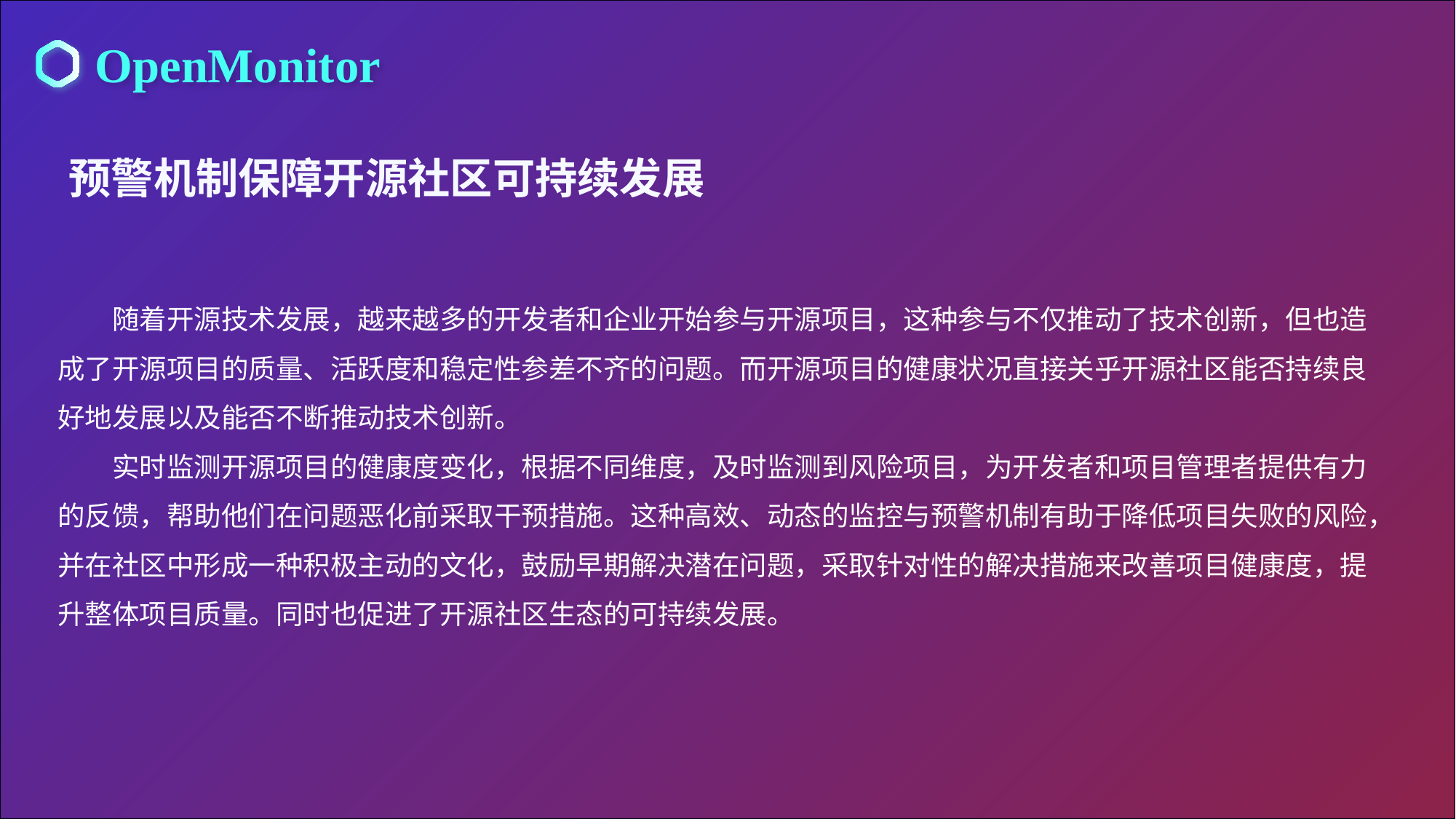

OpenMonitor

预警机制保障开源社区可持续发展
e7d195523061f1c03a90ee8e42cb24248e56383cd534985688F9F494128731F165EE95AB4B0C0A38076AAEA07667B1565C446FC45FF01DFB0E885BCDBDF3A284F3DB14DA61DD97F0BAB2E6C668FB493104F42542A6B12F64600C7F29ABD6B61EB27EEC89E1BADA66692744400BF56209A96BF8BF720BDBFA232DC7A21C0A1F68ECF62D340516BE57
随着开源技术发展，越来越多的开发者和企业开始参与开源项目，这种参与不仅推动了技术创新，但也造成了开源项目的质量、活跃度和稳定性参差不齐的问题。而开源项目的健康状况直接关乎开源社区能否持续良好地发展以及能否不断推动技术创新。
实时监测开源项目的健康度变化，根据不同维度，及时监测到风险项目，为开发者和项目管理者提供有力的反馈，帮助他们在问题恶化前采取干预措施。这种高效、动态的监控与预警机制有助于降低项目失败的风险，并在社区中形成一种积极主动的文化，鼓励早期解决潜在问题，采取针对性的解决措施来改善项目健康度，提升整体项目质量。同时也促进了开源社区生态的可持续发展。